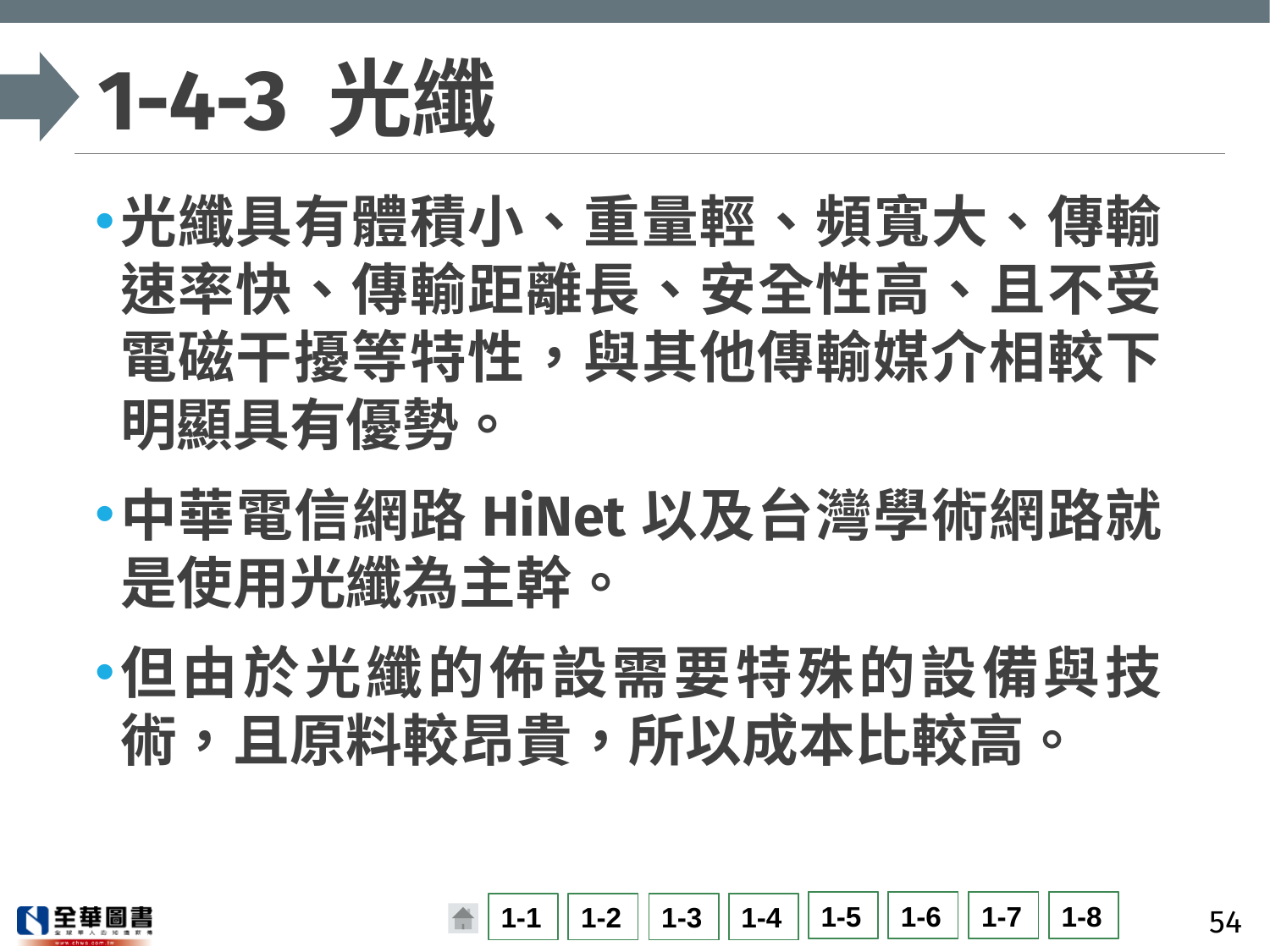

# 1-4-3 光纖
光纖具有體積小、重量輕、頻寬大、傳輸速率快、傳輸距離長、安全性高、且不受電磁干擾等特性，與其他傳輸媒介相較下明顯具有優勢。
中華電信網路HiNet以及台灣學術網路就是使用光纖為主幹。
但由於光纖的佈設需要特殊的設備與技術，且原料較昂貴，所以成本比較高。

54